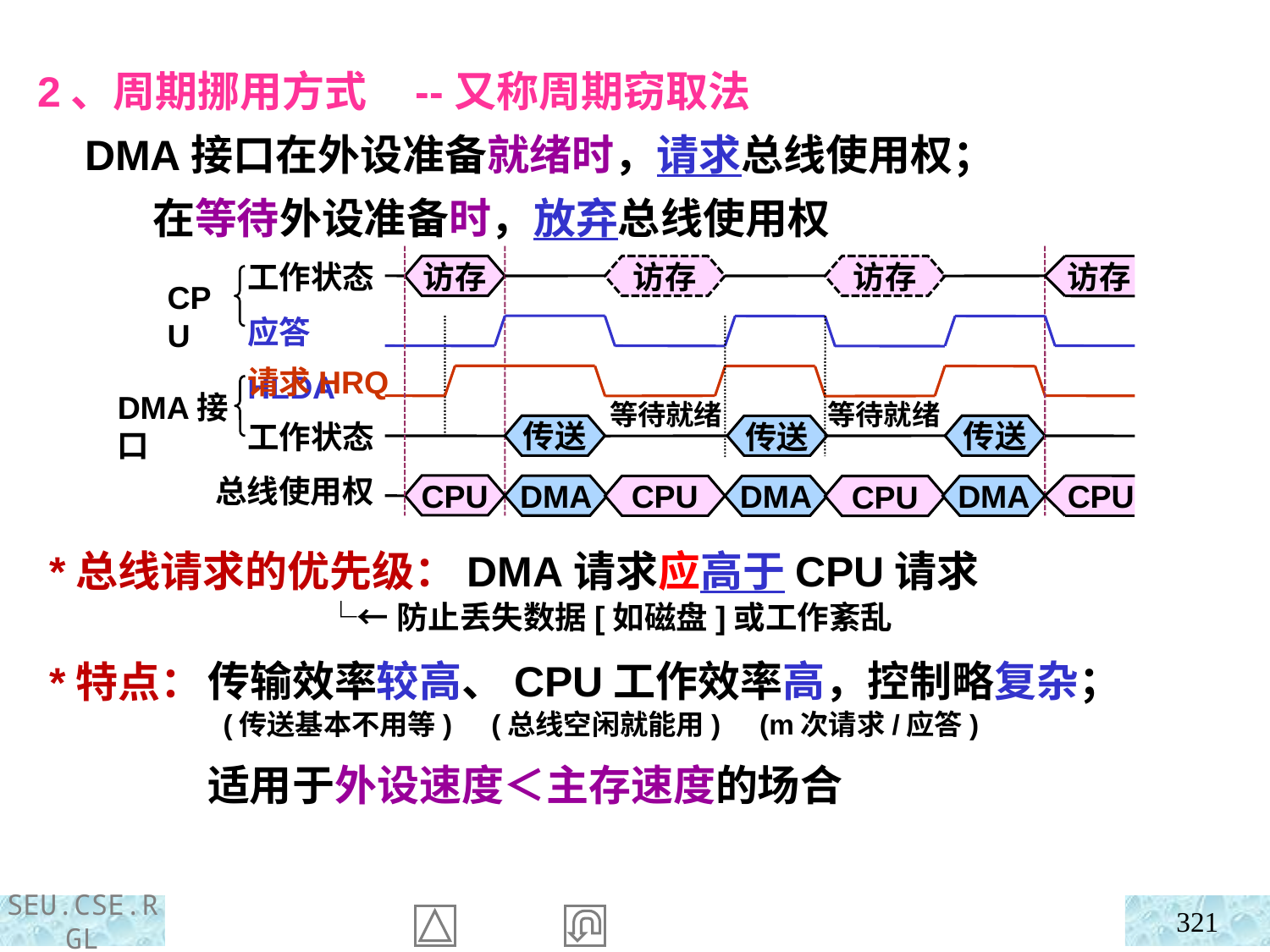

2、周期挪用方式    --又称周期窃取法
    DMA接口在外设准备就绪时，请求总线使用权；
           在等待外设准备时，放弃总线使用权

 *特点：

工作状态
应答HLDA
访存
访存
访存

访存

CPU

请求HRQ
工作状态

DMA接口

等待就绪
等待就绪

传送
传送
传送

总线使用权
CPU
DMA

CPU
CPU
DMA
DMA
CPU

 *总线请求的优先级：DMA请求应高于CPU请求
                                        └←防止丢失数据[如磁盘]或工作紊乱
传输效率较高、CPU工作效率高，控制略复杂；
  (传送基本不用等)     (总线空闲就能用)     (m次请求/应答)
适用于外设速度＜主存速度的场合
321